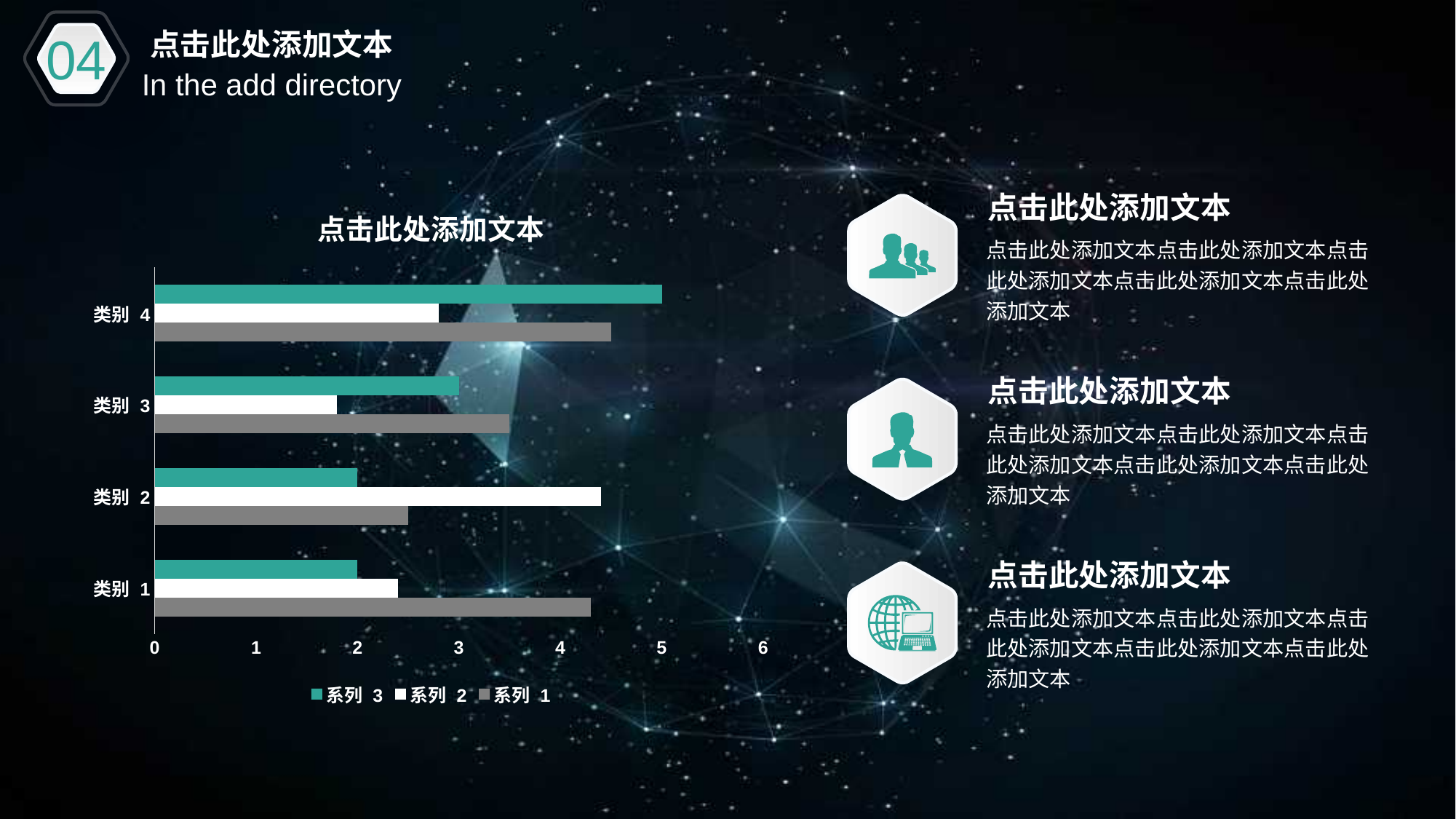

04
点击此处添加文本
In the add directory

### Chart: 点击此处添加文本

| Category | 系列 1 | 系列 2 | 系列 3 |
|---|---|---|---|
| 类别 1 | 4.3 | 2.4 | 2.0 |
| 类别 2 | 2.5 | 4.4 | 2.0 |
| 类别 3 | 3.5 | 1.8 | 3.0 |
| 类别 4 | 4.5 | 2.8 | 5.0 |
点击此处添加文本

点击此处添加文本点击此处添加文本点击此处添加文本点击此处添加文本点击此处添加文本
点击此处添加文本

点击此处添加文本点击此处添加文本点击此处添加文本点击此处添加文本点击此处添加文本
点击此处添加文本

点击此处添加文本点击此处添加文本点击此处添加文本点击此处添加文本点击此处添加文本